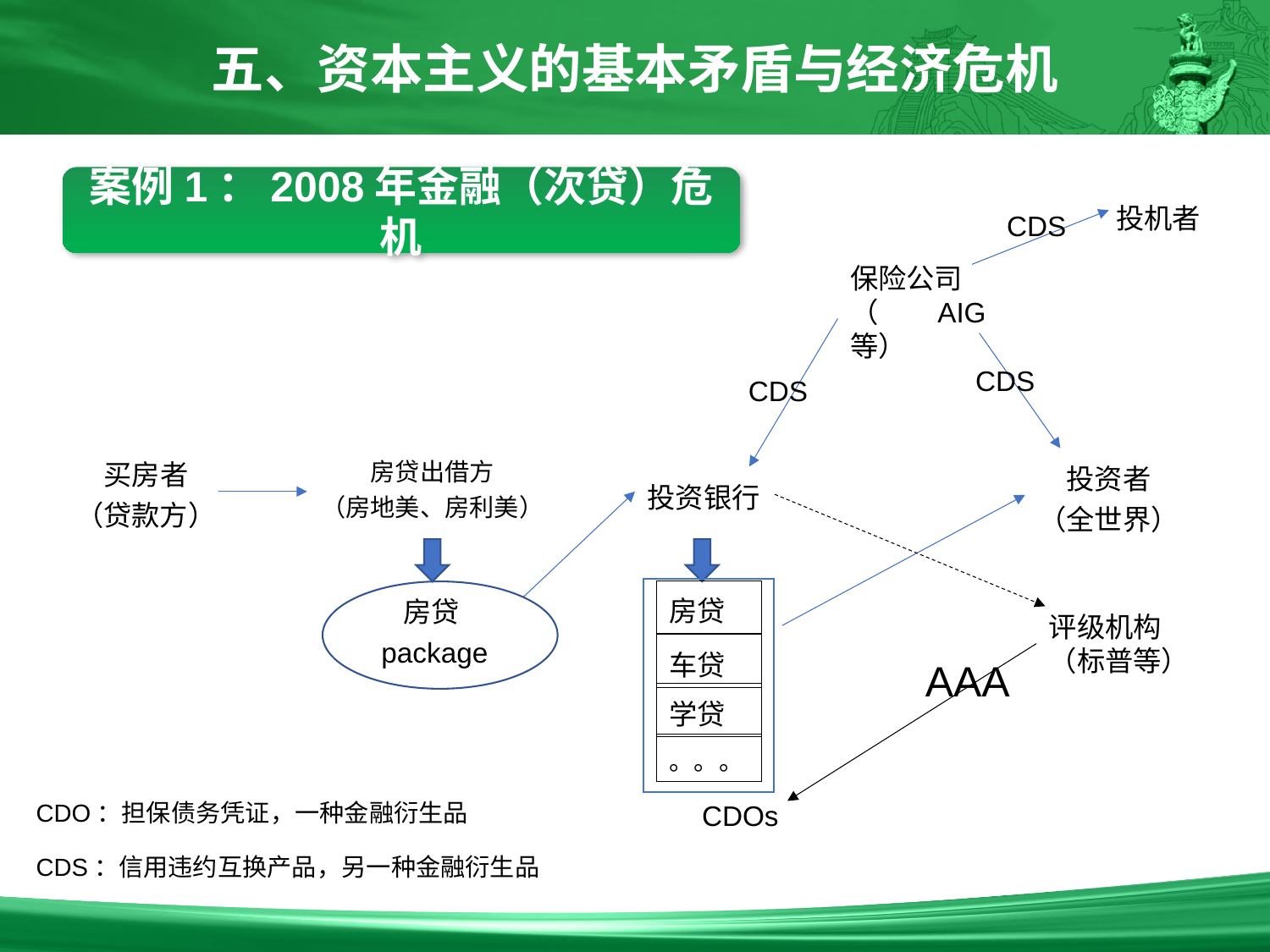

五、资本主义的基本矛盾与经济危机
案例1：2008年金融（次贷）危机
投机者
CDS
保险公司
（AIG等）
CDS
CDS
买房者
（贷款方）
房贷出借方
（房地美、房利美）
投资者
（全世界）
投资银行

房贷

房贷package
评级机构
（标普等）
车贷
AAA
学贷
。。。
CDO：担保债务凭证，一种金融衍生品
CDOs
CDS：信用违约互换产品，另一种金融衍生品